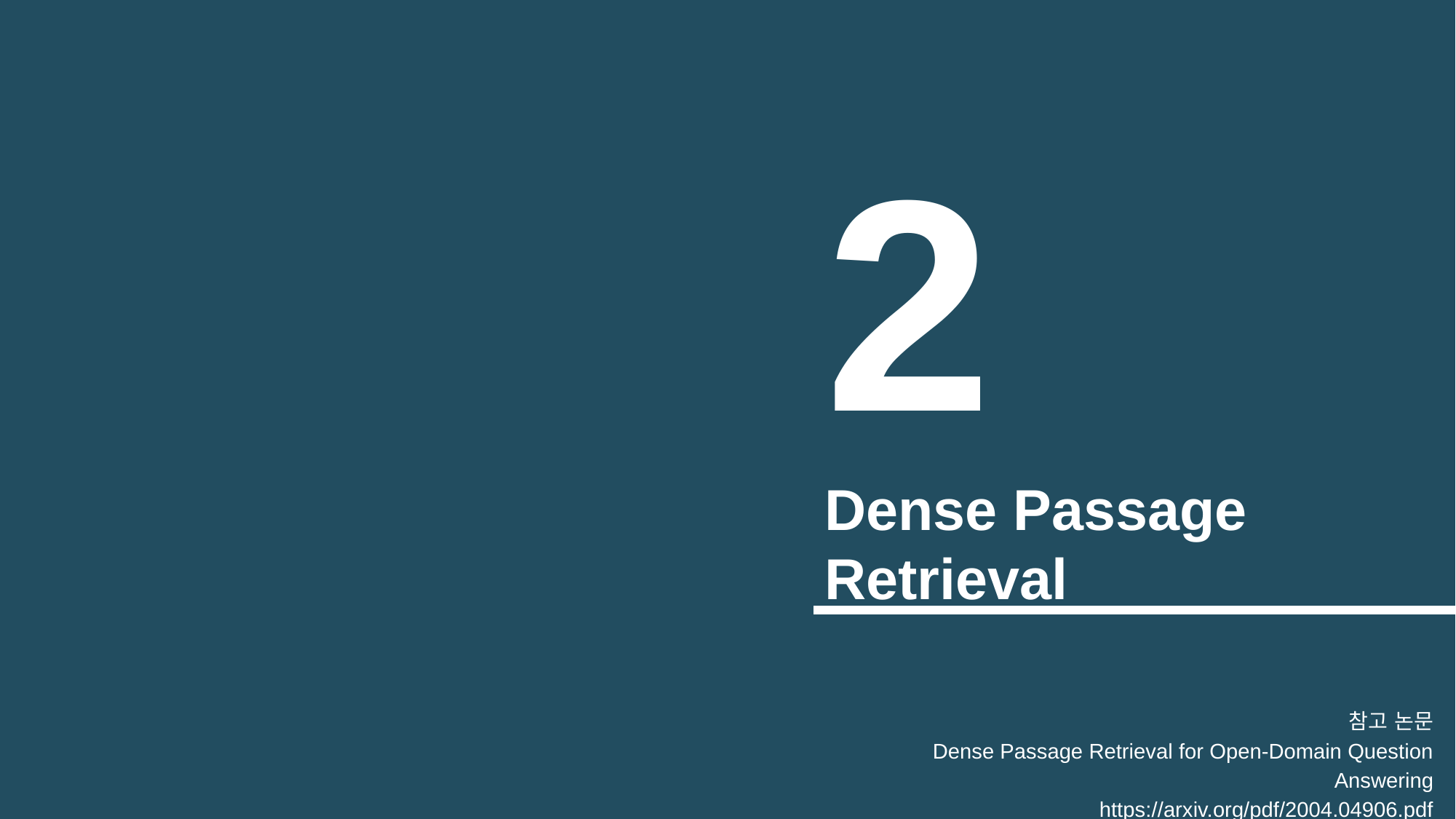

2
Dense Passage Retrieval
참고 논문
Dense Passage Retrieval for Open-Domain Question Answering
https://arxiv.org/pdf/2004.04906.pdf